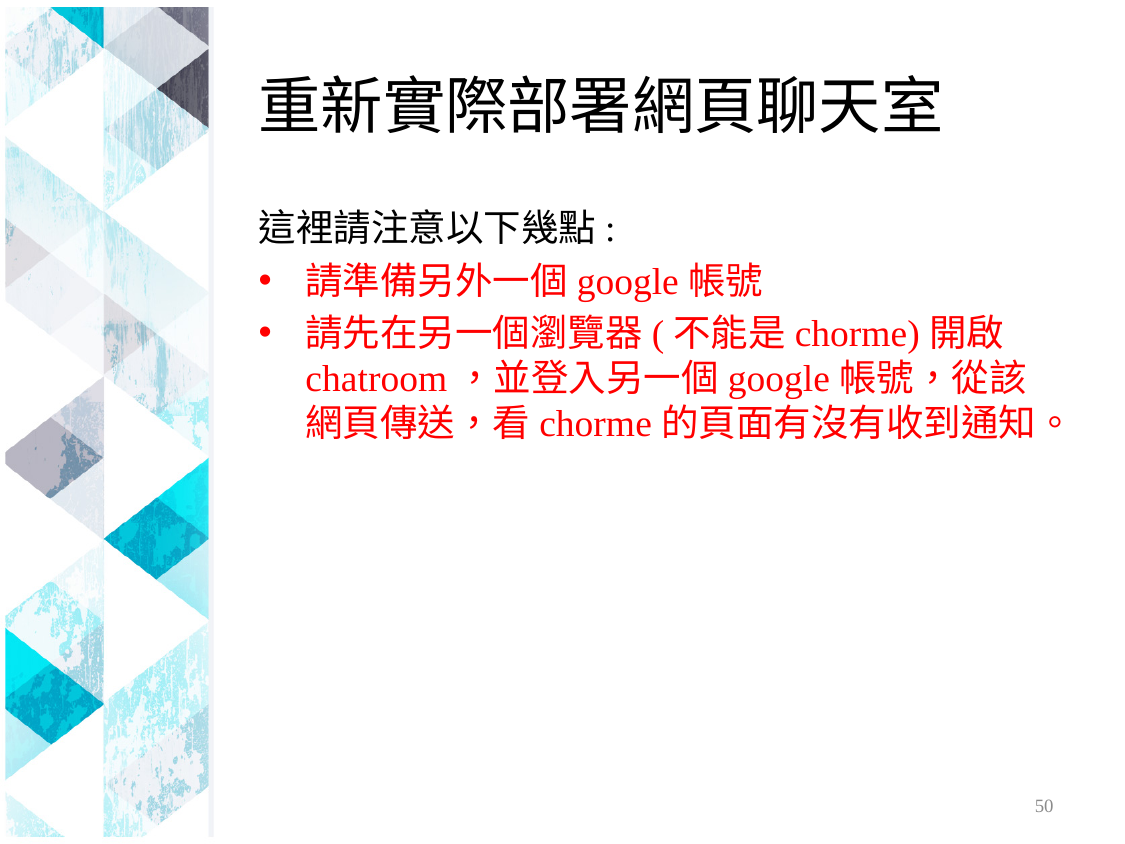

# 重新實際部署網頁聊天室
這裡請注意以下幾點:
請準備另外一個google帳號
請先在另一個瀏覽器(不能是chorme)開啟chatroom，並登入另一個google帳號，從該網頁傳送，看chorme的頁面有沒有收到通知。

50